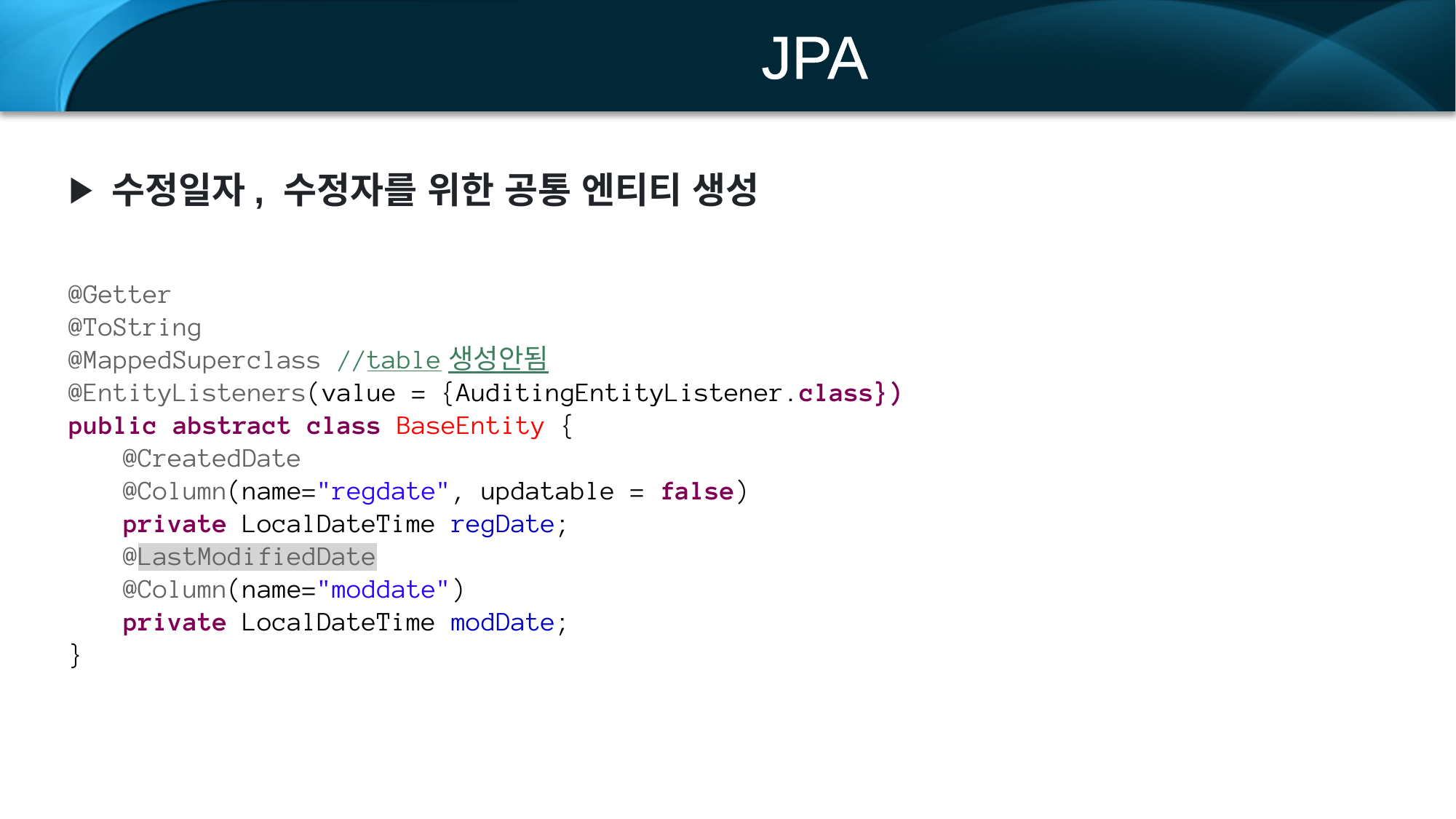

JPA
수정일자, 수정자를 위한 공통 엔티티 생성

@Getter
@ToString
@MappedSuperclass //table생성안됨
@EntityListeners(value = {AuditingEntityListener.class})
public abstract class BaseEntity {
@CreatedDate
@Column(name="regdate", updatable = false)
private LocalDateTime regDate;
@LastModifiedDate
@Column(name="moddate")
private LocalDateTime modDate;
}